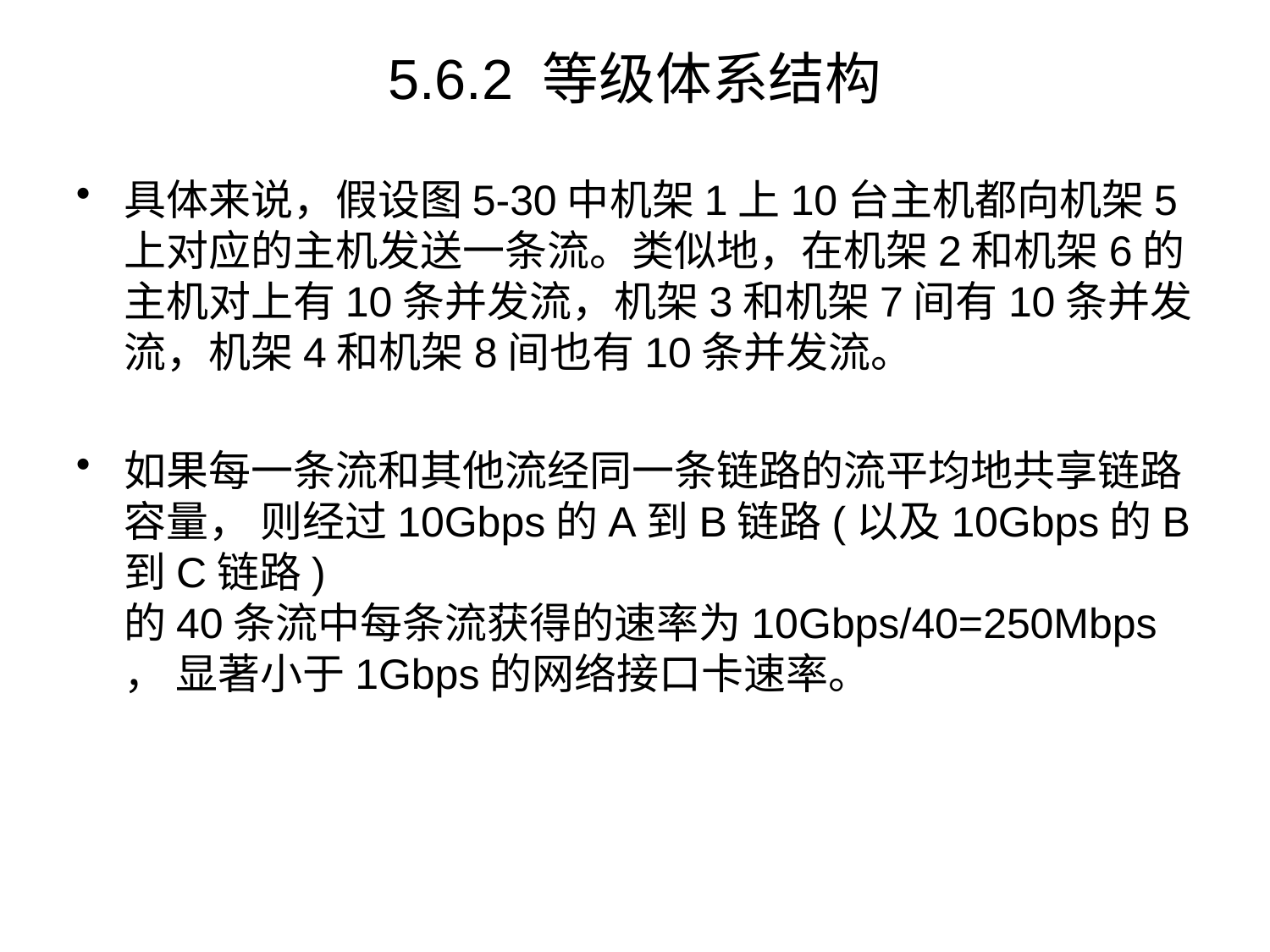

# 5.6.2 等级体系结构
具体来说，假设图5-30中机架1上10台主机都向机架5上对应的主机发送一条流。类似地，在机架2和机架6的主机对上有10条并发流，机架3和机架7间有10条并发流，机架4和机架8间也有10条并发流。

如果每一条流和其他流经同一条链路的流平均地共享链路容量， 则经过10Gbps的A到B链路(以及10Gbps的B到C链路) 的40条流中每条流获得的速率为10Gbps/40=250Mbps， 显著小于1Gbps的网络接口卡速率。